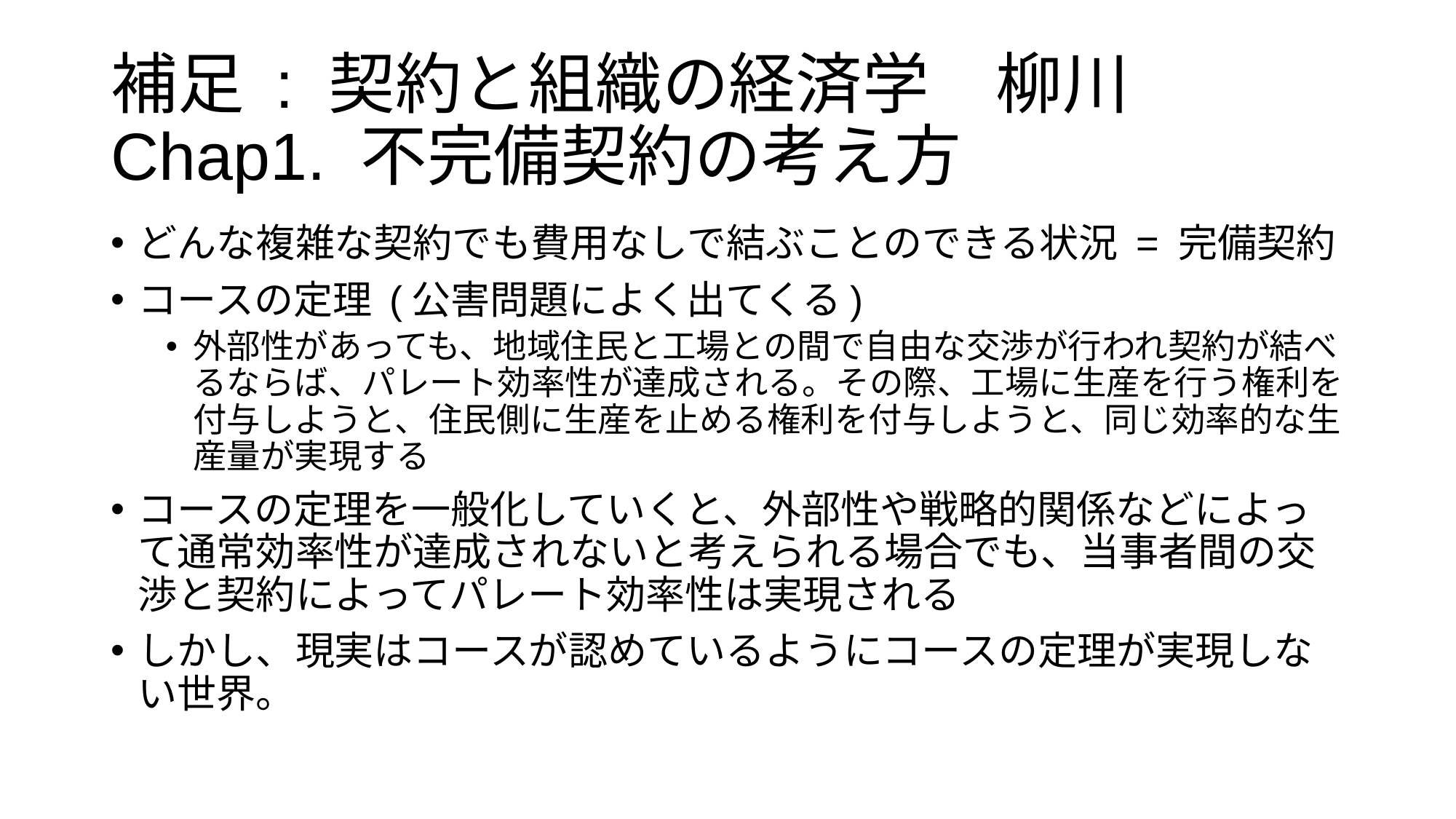

# 補足 : 契約と組織の経済学　柳川 Chap1. 不完備契約の考え方
どんな複雑な契約でも費用なしで結ぶことのできる状況 = 完備契約
コースの定理 (公害問題によく出てくる)
外部性があっても、地域住民と工場との間で自由な交渉が行われ契約が結べるならば、パレート効率性が達成される。その際、工場に生産を行う権利を付与しようと、住民側に生産を止める権利を付与しようと、同じ効率的な生産量が実現する
コースの定理を一般化していくと、外部性や戦略的関係などによって通常効率性が達成されないと考えられる場合でも、当事者間の交渉と契約によってパレート効率性は実現される
しかし、現実はコースが認めているようにコースの定理が実現しない世界。